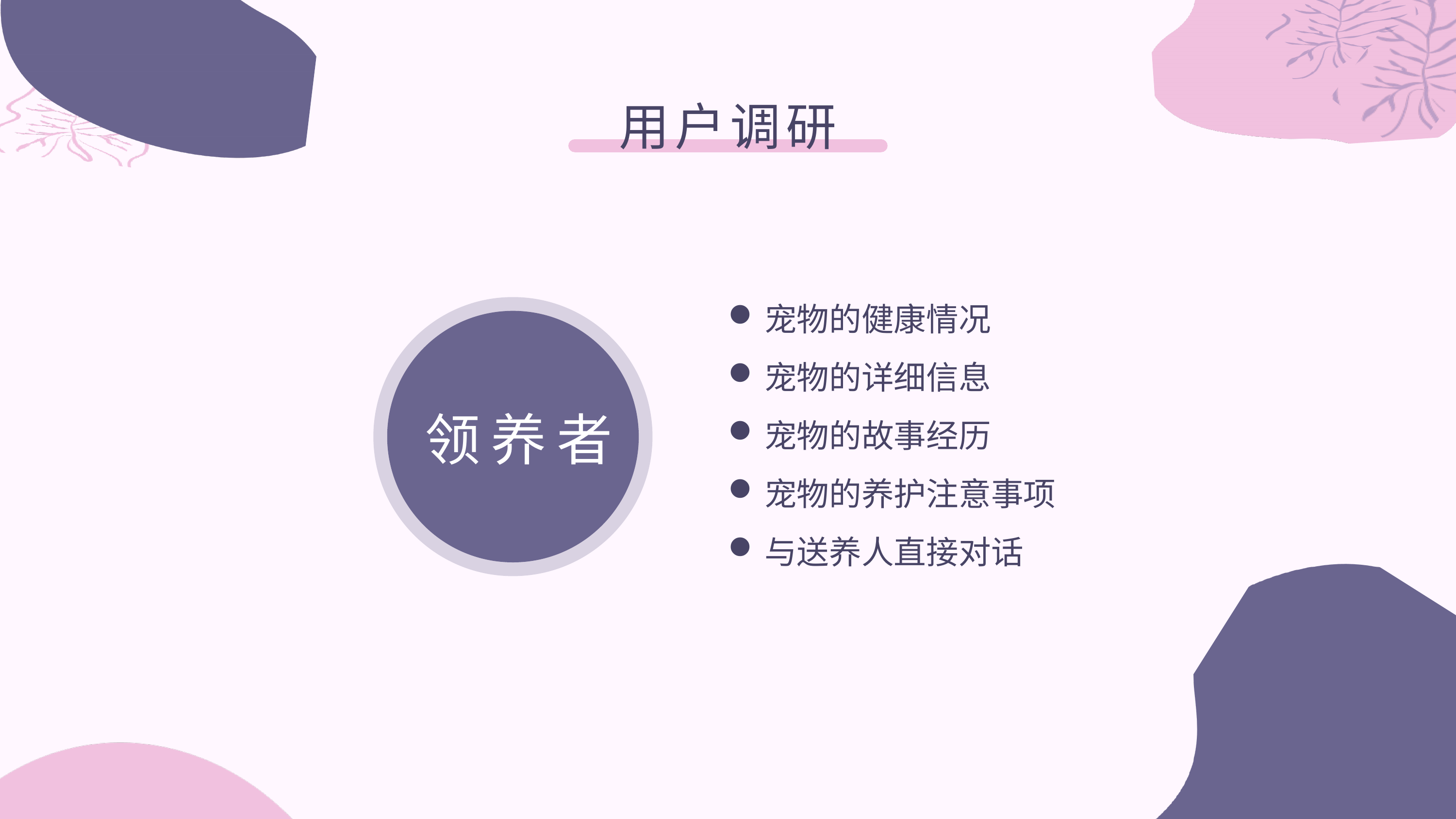

用户调研

宠物的健康情况
宠物的详细信息
宠物的故事经历
宠物的养护注意事项
与送养人直接对话

领养者